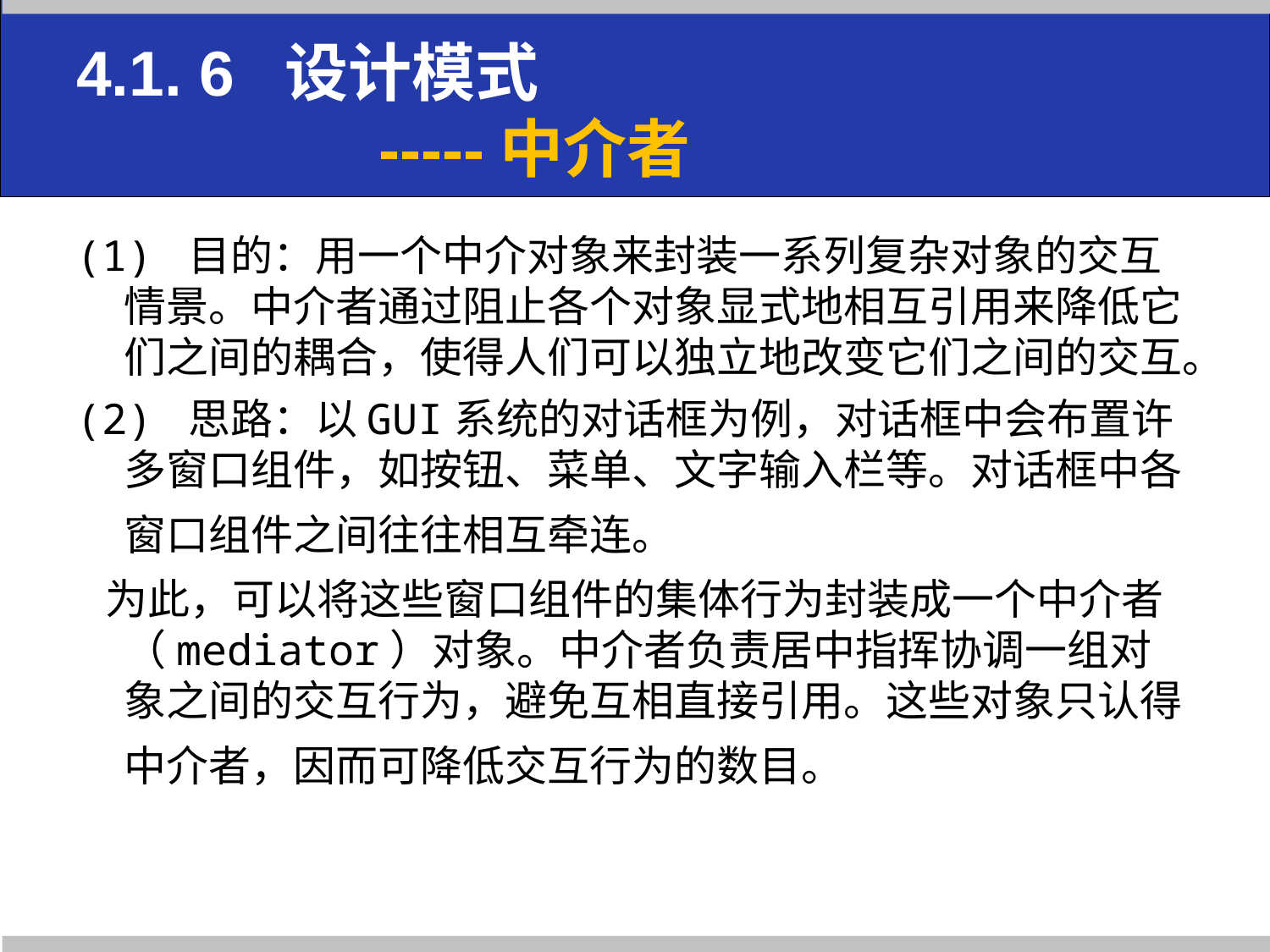

# 4.1. 6  设计模式 -----中介者
(1) 目的：用一个中介对象来封装一系列复杂对象的交互情景。中介者通过阻止各个对象显式地相互引用来降低它们之间的耦合，使得人们可以独立地改变它们之间的交互。
(2) 思路：以GUI系统的对话框为例，对话框中会布置许多窗口组件，如按钮、菜单、文字输入栏等。对话框中各窗口组件之间往往相互牵连。
  为此，可以将这些窗口组件的集体行为封装成一个中介者（mediator）对象。中介者负责居中指挥协调一组对象之间的交互行为，避免互相直接引用。这些对象只认得中介者，因而可降低交互行为的数目。
495